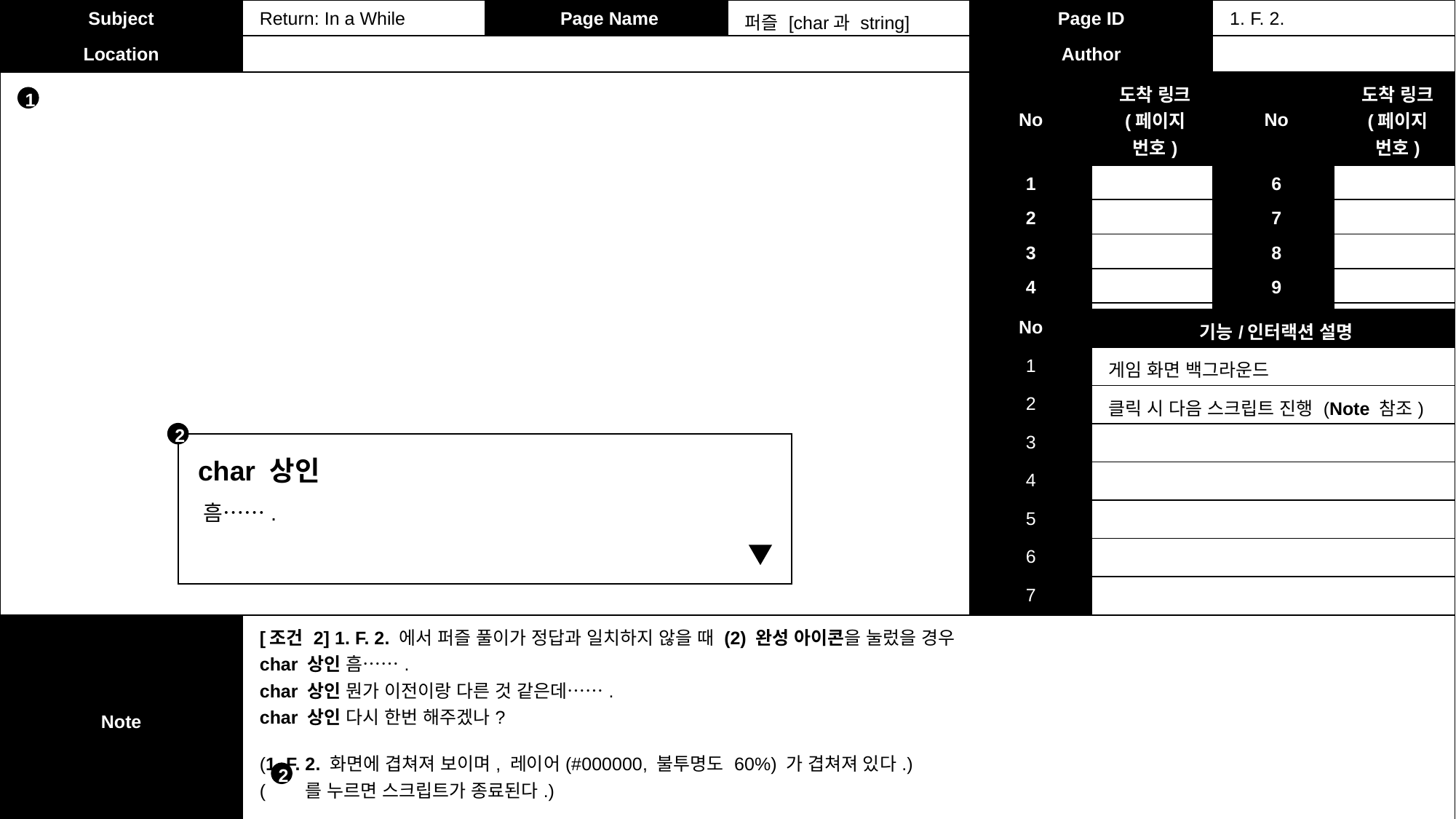

| Subject | Return: In a While | Page Name | 퍼즐 [char과 string] | Page ID | 1. F. 2. |
| --- | --- | --- | --- | --- | --- |
| Location |  |  |  | Author |  |

| No | 도착 링크 (페이지 번호) | No | 도착 링크 (페이지 번호) |
| --- | --- | --- | --- |
| 1 |  | 6 |  |
| 2 |  | 7 |  |
| 3 |  | 8 |  |
| 4 |  | 9 |  |
| 5 |  | 10 |  |
1
| No | 기능/인터랙션 설명 |
| --- | --- |
| 1 | 게임 화면 백그라운드 |
| 2 | 클릭 시 다음 스크립트 진행 (Note 참조) |
| 3 |  |
| 4 |  |
| 5 |  |
| 6 |  |
| 7 |  |
2

char 상인
흠…….

| Note | [조건 2] 1. F. 2. 에서 퍼즐 풀이가 정답과 일치하지 않을 때 (2) 완성 아이콘을 눌렀을 경우 char 상인 흠……. char 상인 뭔가 이전이랑 다른 것 같은데……. char 상인 다시 한번 해주겠나? (1. F. 2. 화면에 겹쳐져 보이며, 레이어(#000000, 불투명도 60%) 가 겹쳐져 있다.) ( 를 누르면 스크립트가 종료된다.) |
| --- | --- |
2